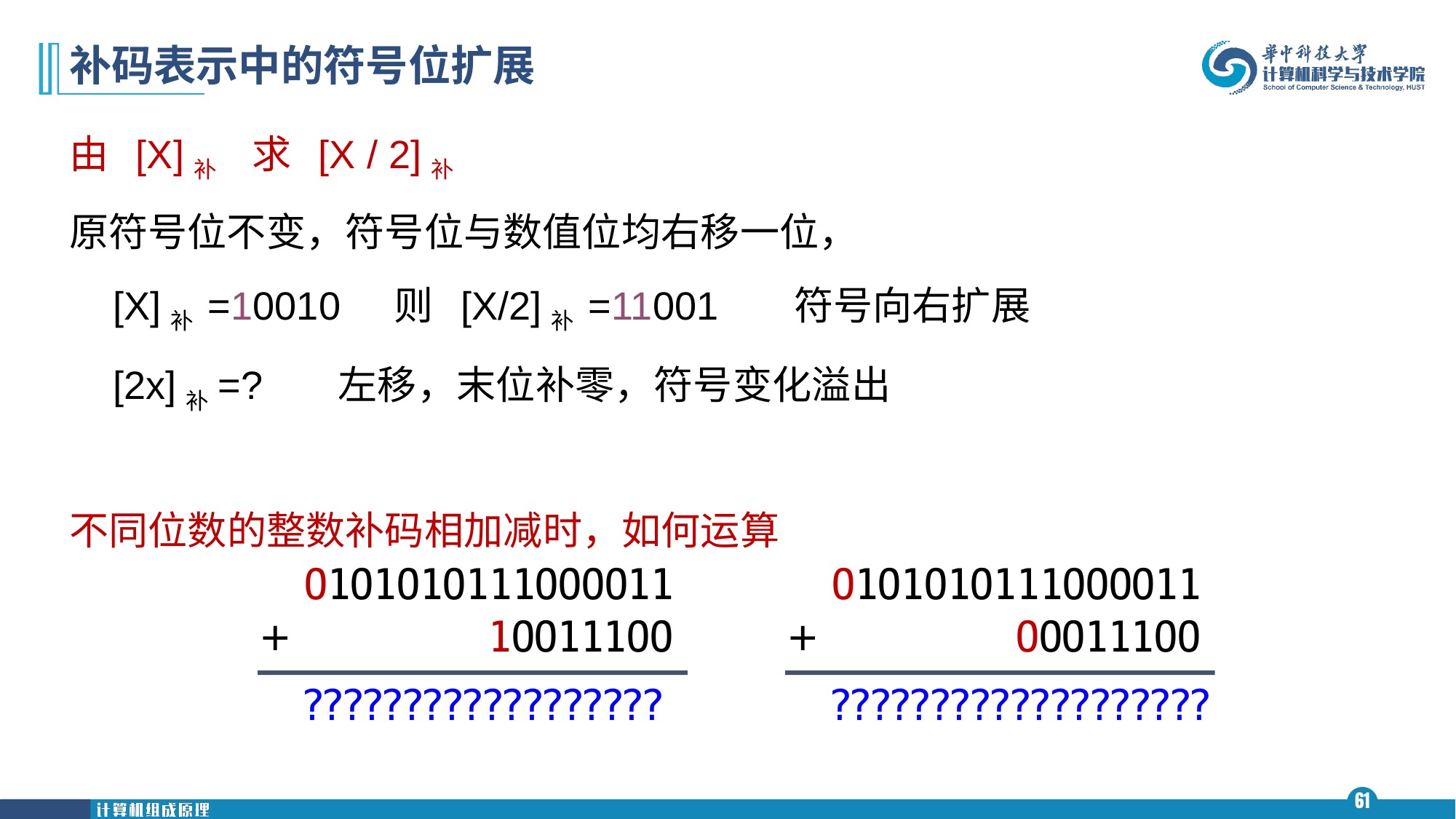

# 补码表示中的符号位扩展
由  [X]补    求  [X / 2]补
原符号位不变，符号位与数值位均右移一位，
    [X]补 =10010    则  [X/2]补 =11001      符号向右扩展
    [2x]补=?      左移，末位补零，符号变化溢出

不同位数的整数补码相加减时，如何运算

 0101010111000011
+
              10011100

??????????????????
 0101010111000011
+
              00011100

???????????????????